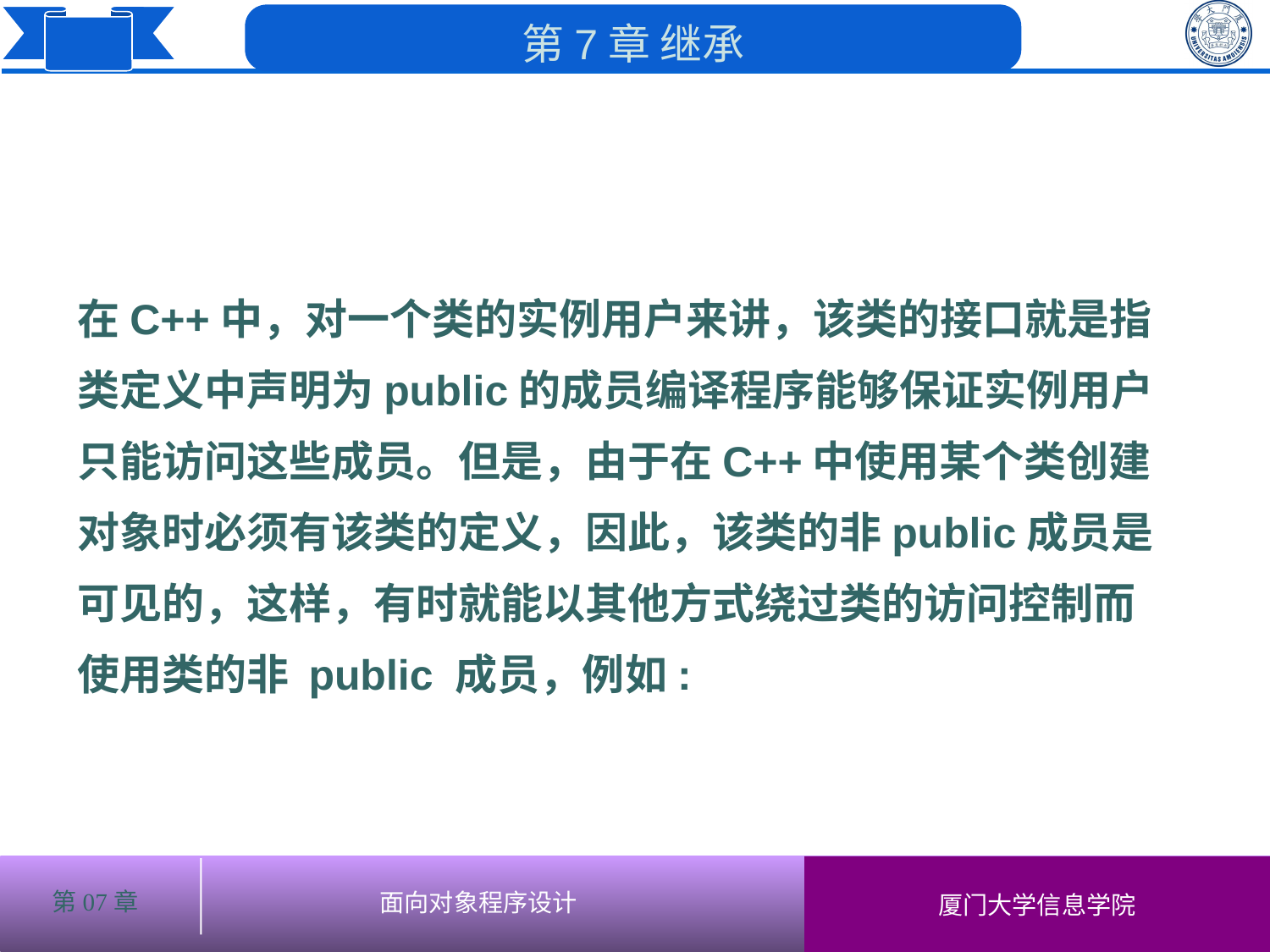

在C++中，对一个类的实例用户来讲，该类的接口就是指类定义中声明为public的成员编译程序能够保证实例用户只能访问这些成员。但是，由于在C++中使用某个类创建对象时必须有该类的定义，因此，该类的非public成员是可见的，这样，有时就能以其他方式绕过类的访问控制而使用类的非 public 成员，例如:
19